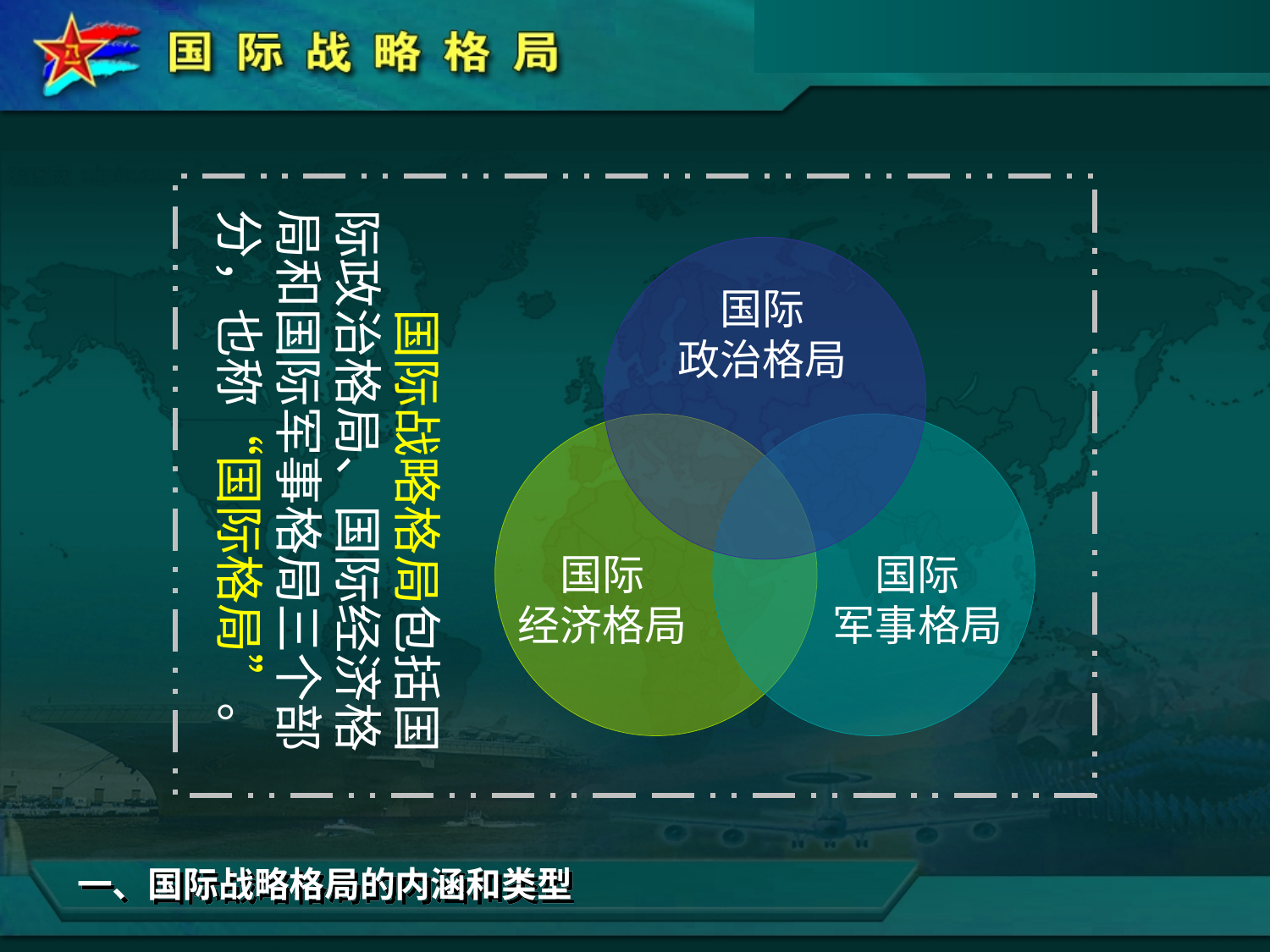

国际战略格局包括国际政治格局、国际经济格局和国际军事格局三个部分，也称“国际格局”。

国际
政治格局

国际
经济格局
国际
军事格局
一、国际战略格局的内涵和类型